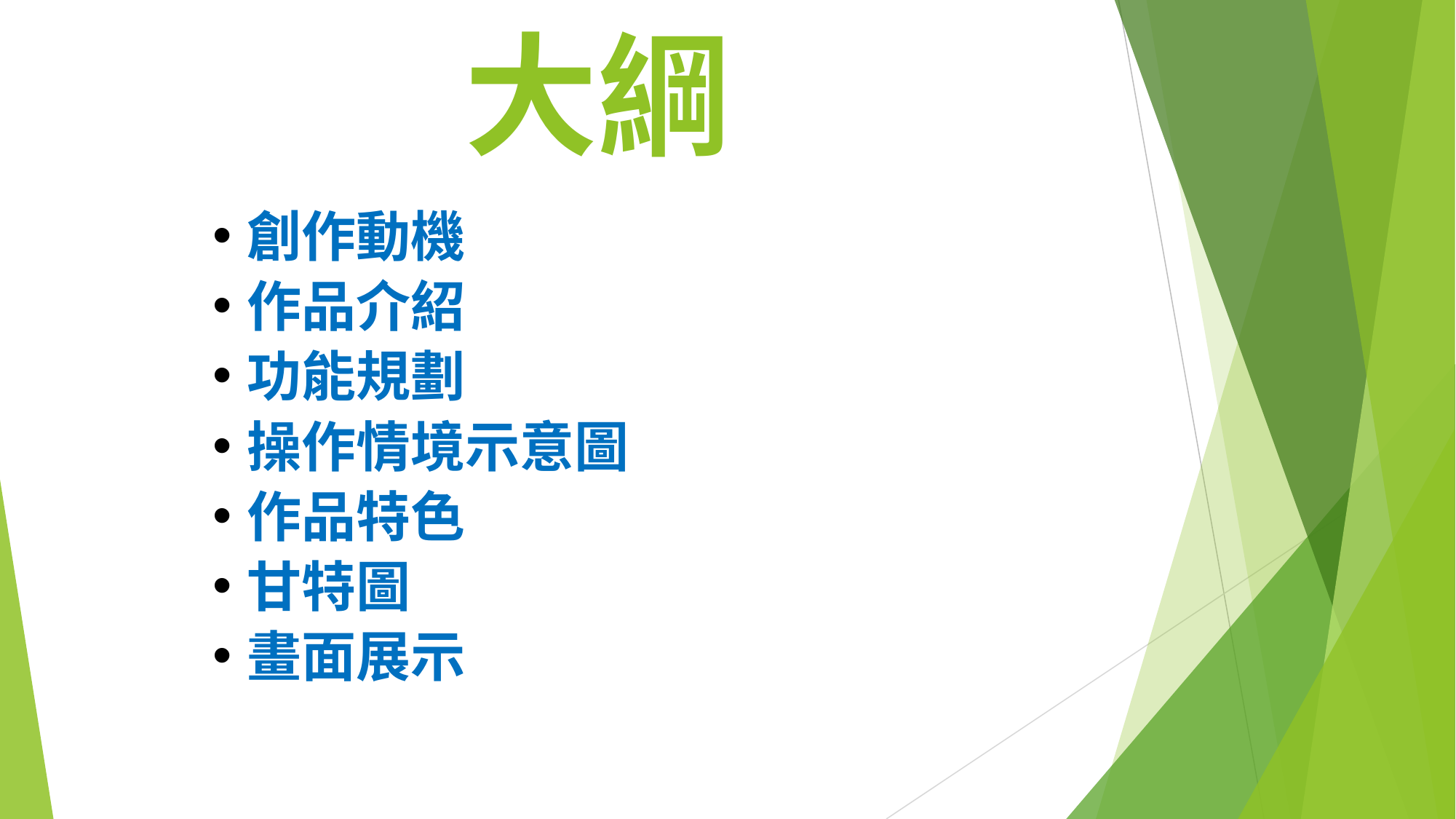

大綱
創作動機
作品介紹
功能規劃
操作情境示意圖
作品特色
甘特圖
畫面展示